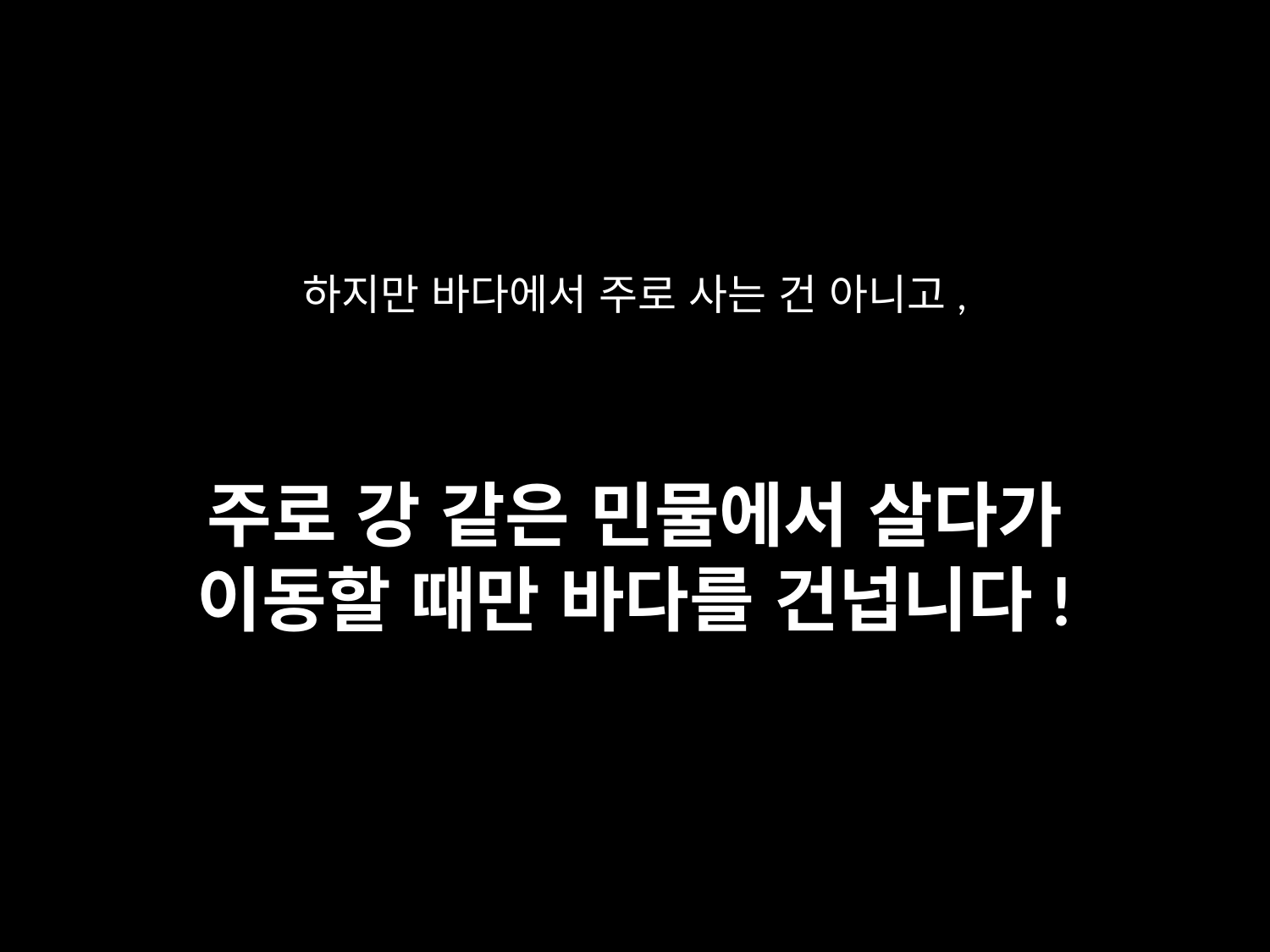

하지만 바다에서 주로 사는 건 아니고,

주로 강 같은 민물에서 살다가
이동할 때만 바다를 건넙니다!